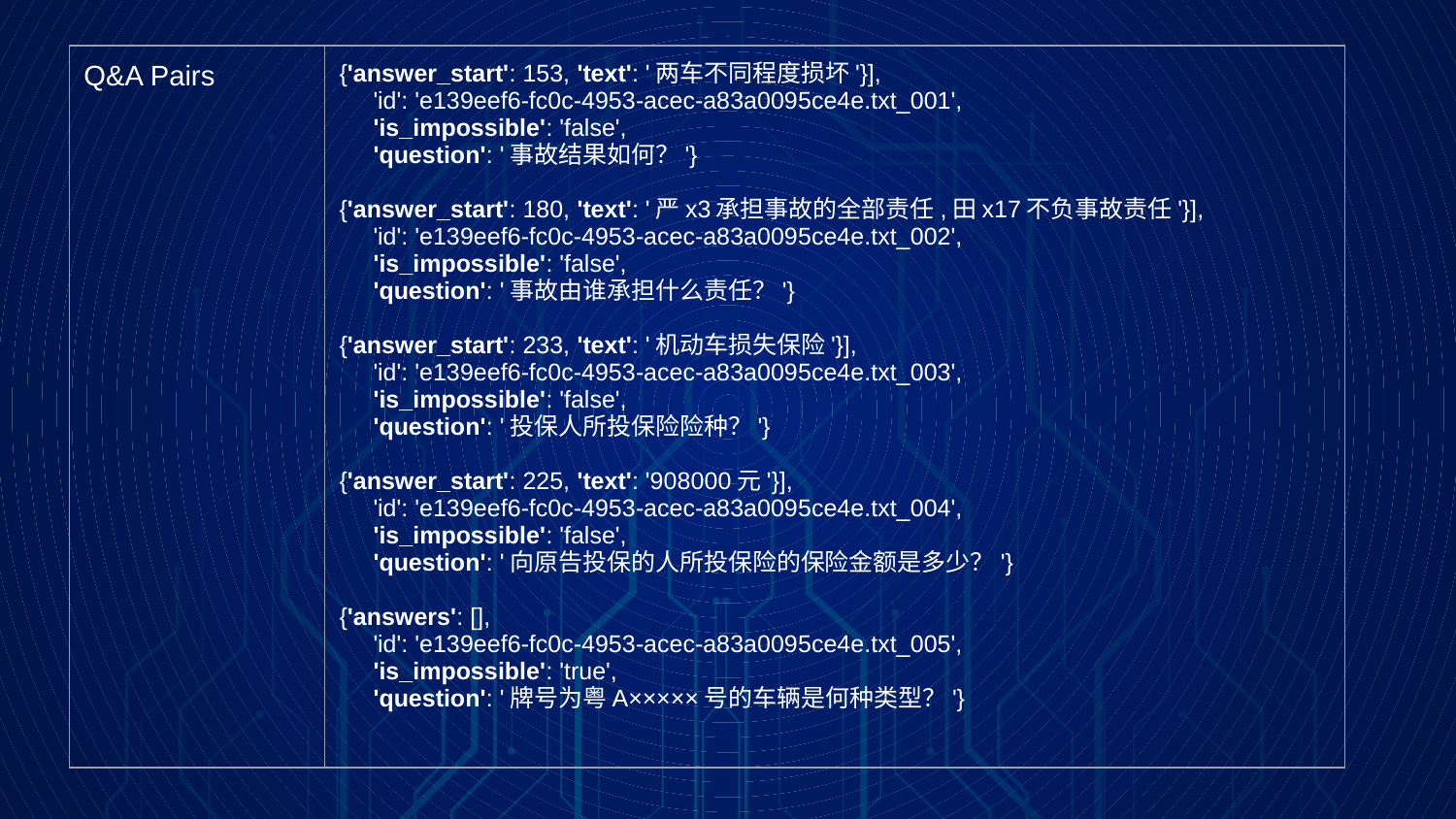

| Q&A Pairs | {'answer\_start': 153, 'text': '两车不同程度损坏'}], 'id': 'e139eef6-fc0c-4953-acec-a83a0095ce4e.txt\_001', 'is\_impossible': 'false', 'question': '事故结果如何？'} {'answer\_start': 180, 'text': '严x3承担事故的全部责任,田x17不负事故责任'}], 'id': 'e139eef6-fc0c-4953-acec-a83a0095ce4e.txt\_002', 'is\_impossible': 'false', 'question': '事故由谁承担什么责任？'} {'answer\_start': 233, 'text': '机动车损失保险'}], 'id': 'e139eef6-fc0c-4953-acec-a83a0095ce4e.txt\_003', 'is\_impossible': 'false', 'question': '投保人所投保险险种？'} {'answer\_start': 225, 'text': '908000元'}], 'id': 'e139eef6-fc0c-4953-acec-a83a0095ce4e.txt\_004', 'is\_impossible': 'false', 'question': '向原告投保的人所投保险的保险金额是多少？'} {'answers': [], 'id': 'e139eef6-fc0c-4953-acec-a83a0095ce4e.txt\_005', 'is\_impossible': 'true', 'question': '牌号为粤A×××××号的车辆是何种类型？'} |
| --- | --- |